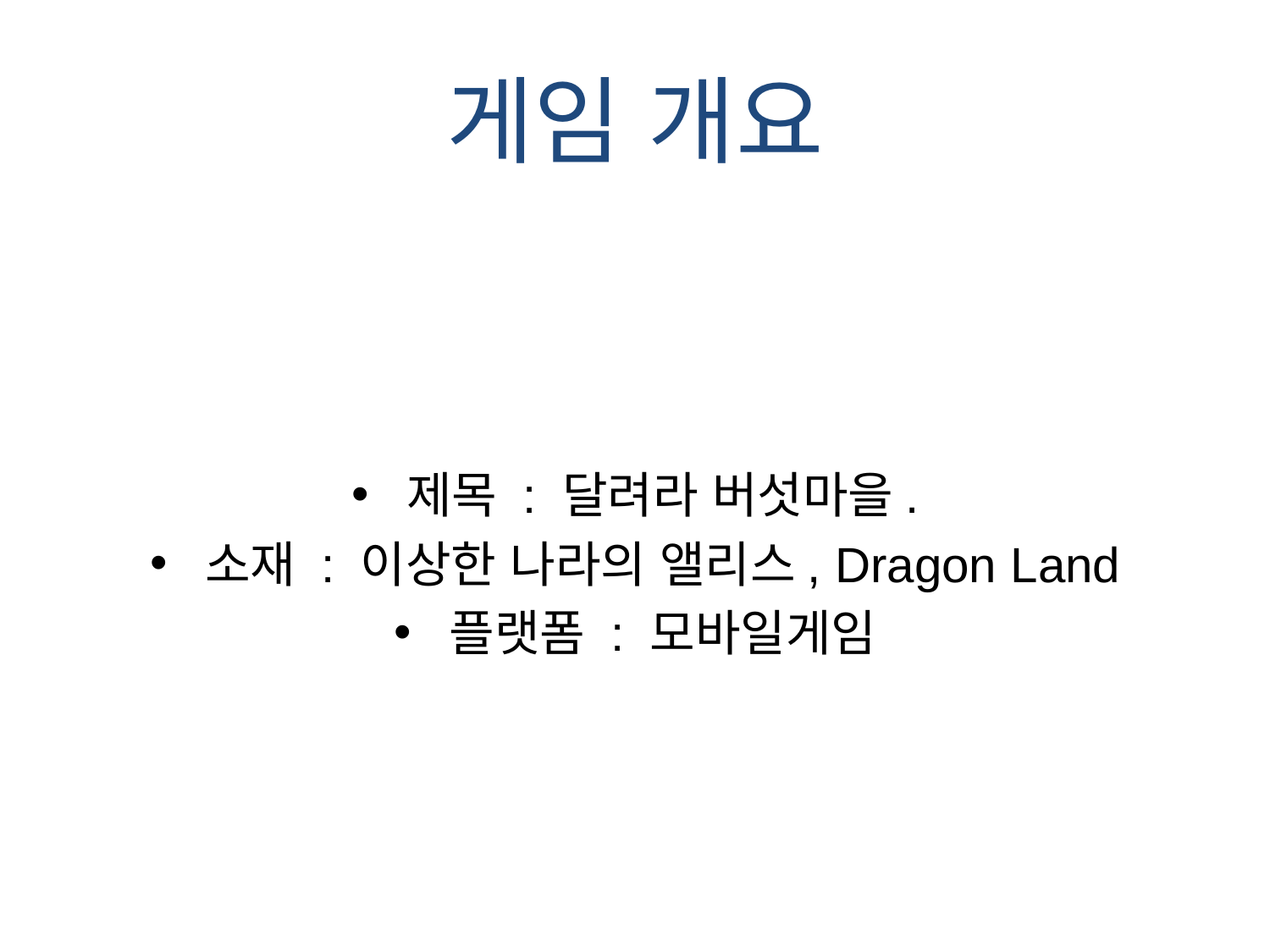

# 게임 개요

제목 : 달려라 버섯마을.
소재 : 이상한 나라의 앨리스, Dragon Land
플랫폼 : 모바일게임